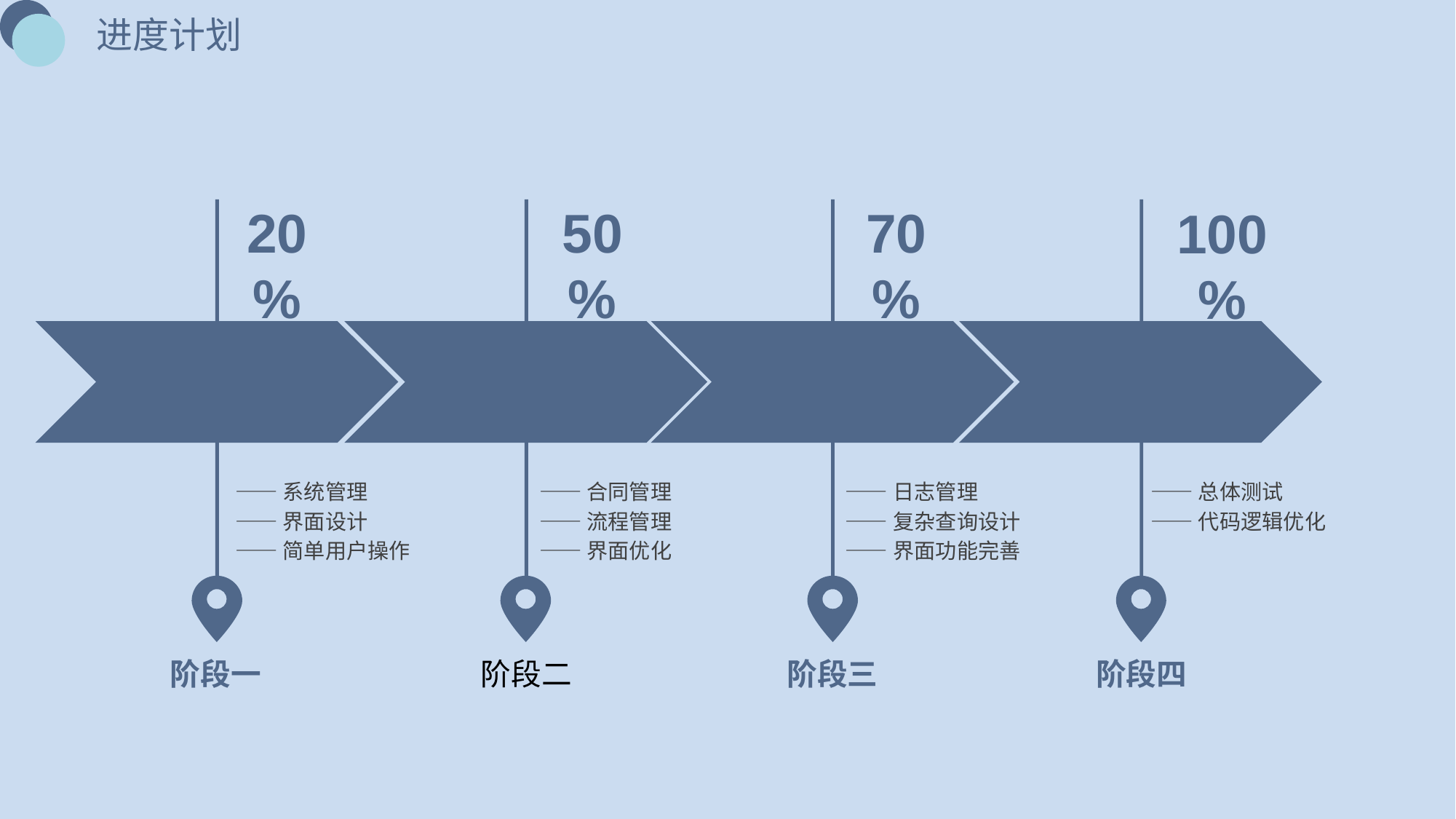

进度计划

50%
70%

20%
100%

——系统管理
——界面设计
——简单用户操作
——合同管理
——流程管理
——界面优化
——日志管理
——复杂查询设计
——界面功能完善
——总体测试
——代码逻辑优化

阶段二
阶段一
阶段三
阶段四